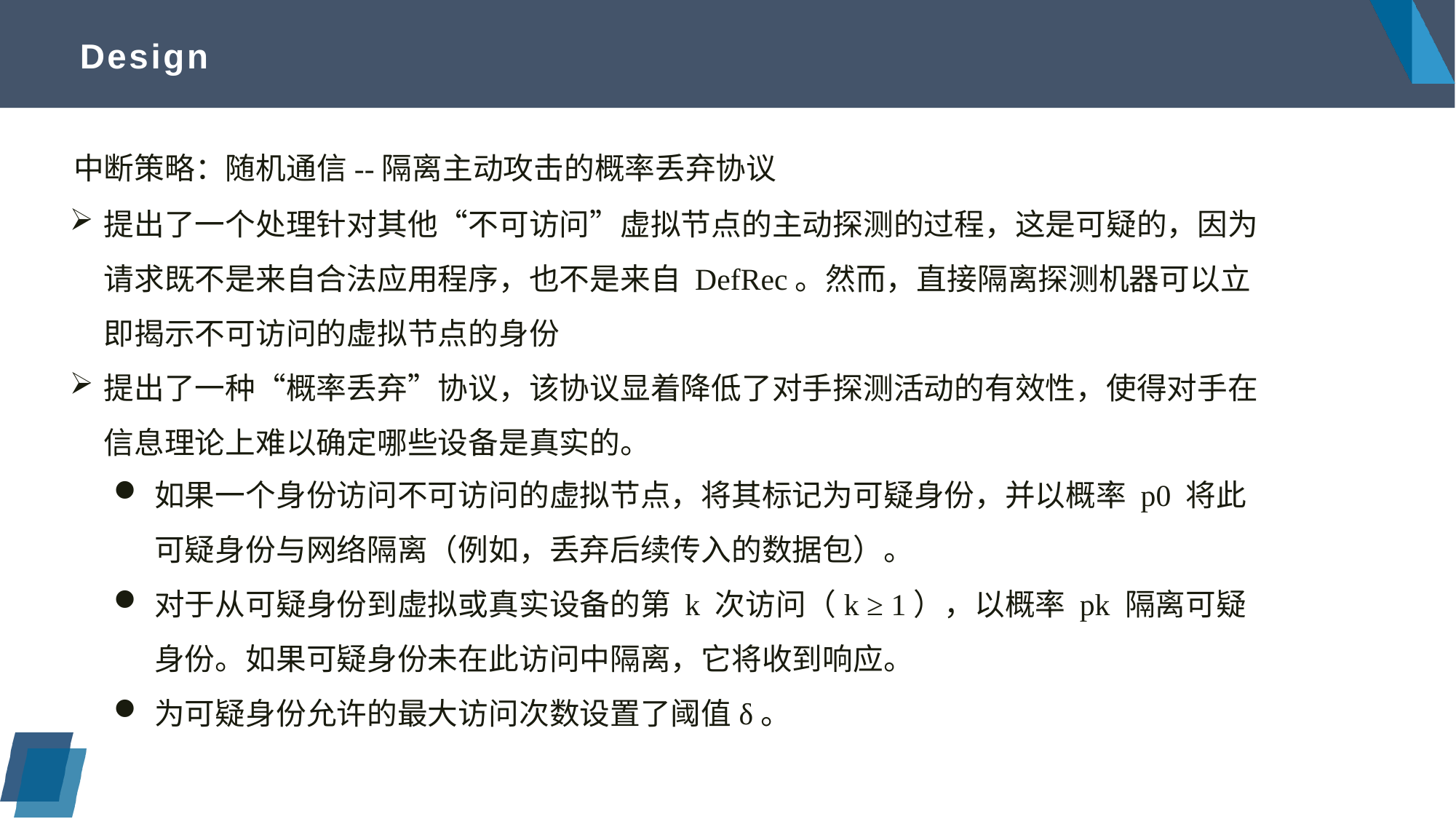

# Design
中断策略：随机通信--隔离主动攻击的概率丢弃协议
提出了一个处理针对其他“不可访问”虚拟节点的主动探测的过程，这是可疑的，因为请求既不是来自合法应用程序，也不是来自 DefRec。然而，直接隔离探测机器可以立即揭示不可访问的虚拟节点的身份
提出了一种“概率丢弃”协议，该协议显着降低了对手探测活动的有效性，使得对手在信息理论上难以确定哪些设备是真实的。
如果一个身份访问不可访问的虚拟节点，将其标记为可疑身份，并以概率 p0 将此可疑身份与网络隔离（例如，丢弃后续传入的数据包）。
对于从可疑身份到虚拟或真实设备的第 k 次访问（k ≥ 1），以概率 pk 隔离可疑身份。如果可疑身份未在此访问中隔离，它将收到响应。
为可疑身份允许的最大访问次数设置了阈值δ。